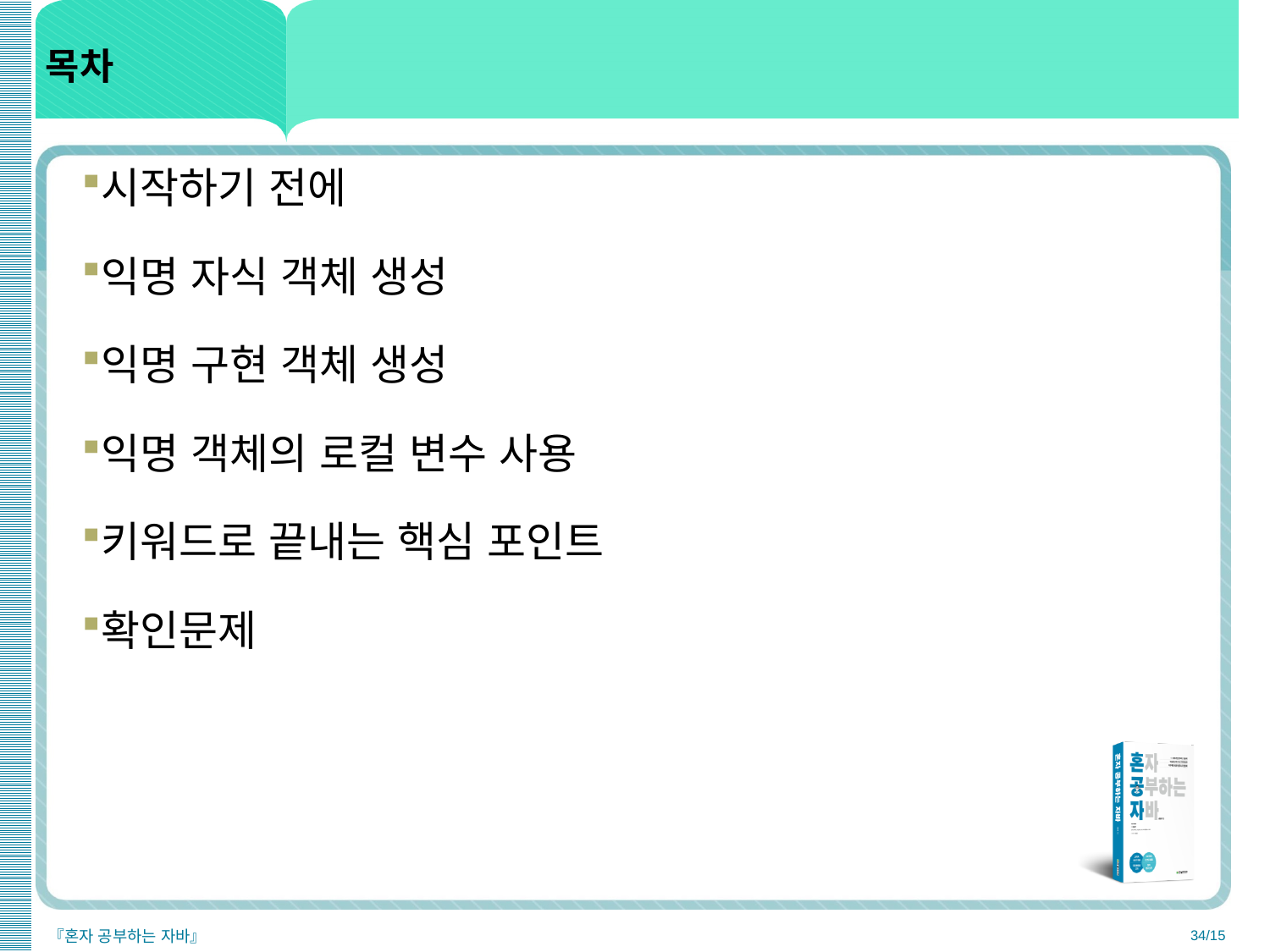

# 목차
시작하기 전에
익명 자식 객체 생성
익명 구현 객체 생성
익명 객체의 로컬 변수 사용
키워드로 끝내는 핵심 포인트
확인문제